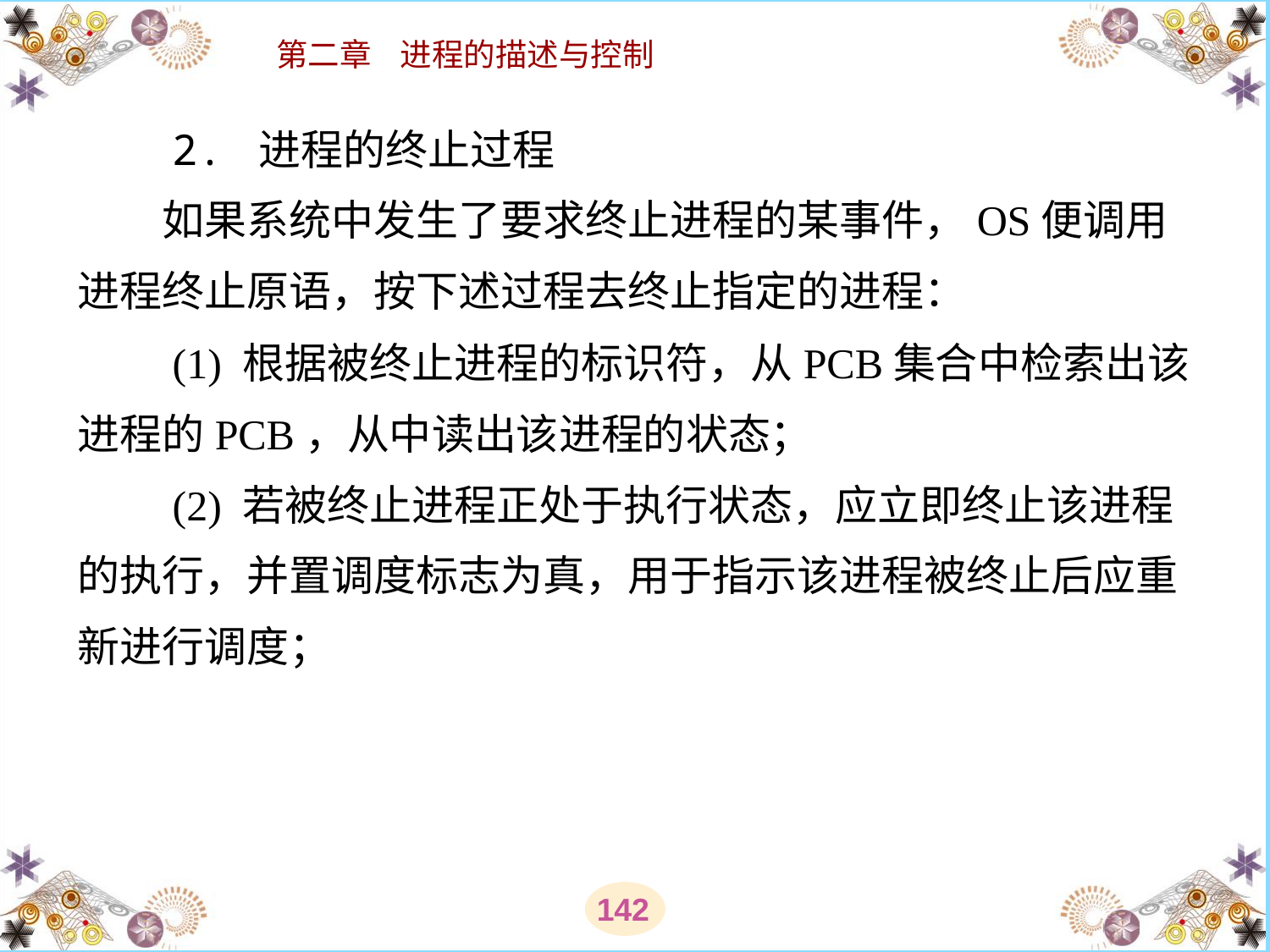

# 2. 进程的终止过程 　　如果系统中发生了要求终止进程的某事件，OS便调用进程终止原语，按下述过程去终止指定的进程： 　　(1) 根据被终止进程的标识符，从PCB集合中检索出该进程的PCB，从中读出该进程的状态； 　　(2) 若被终止进程正处于执行状态，应立即终止该进程的执行，并置调度标志为真，用于指示该进程被终止后应重新进行调度；